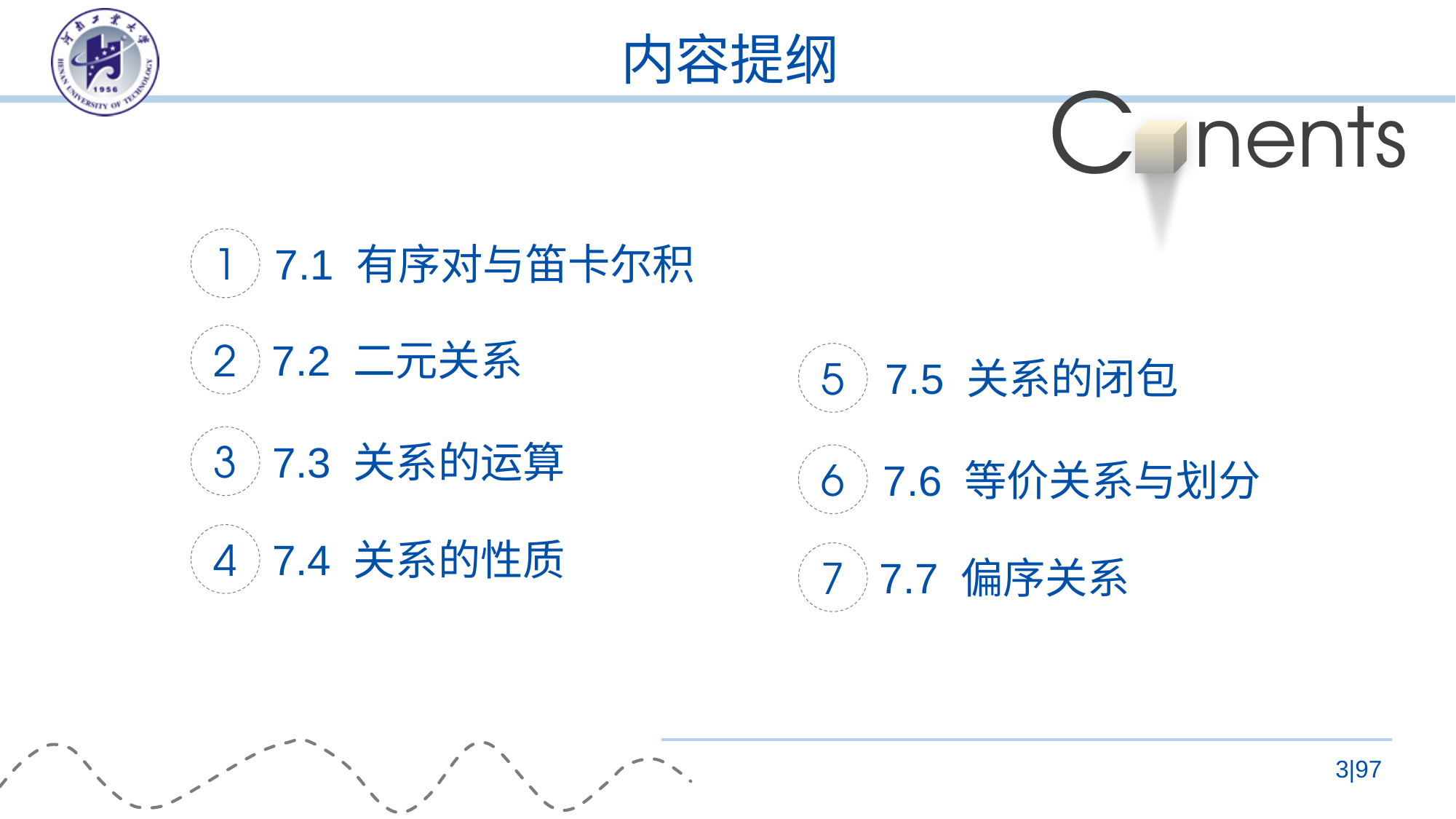

# 内容提纲
C
nents

1
7.1 有序对与笛卡尔积
2
7.2 二元关系
5
7.5 关系的闭包
3
7.3 关系的运算
6
7.6 等价关系与划分
4
7.4 关系的性质
7
7.7 偏序关系
3|97